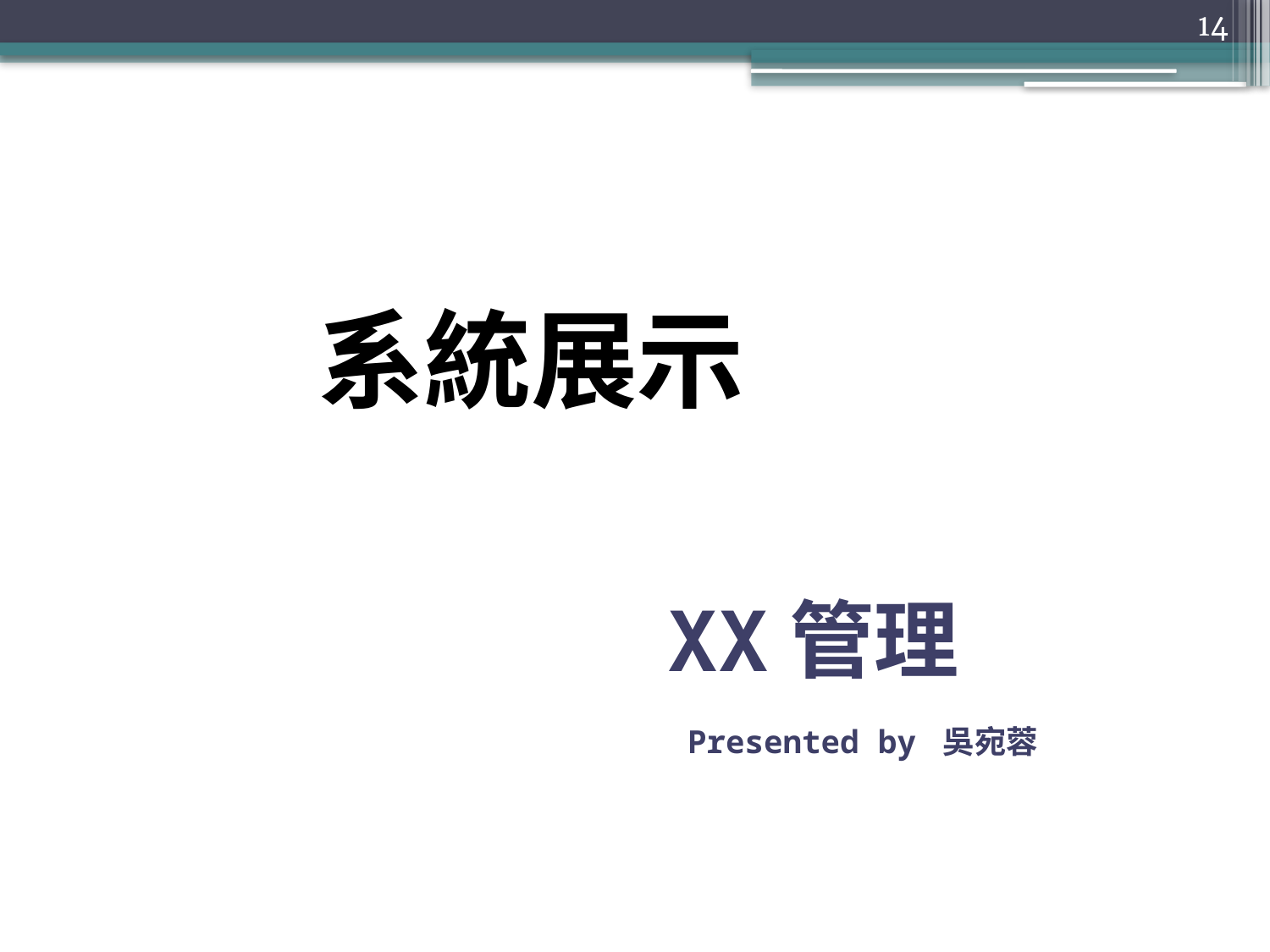

14
# 系統展示
XX管理
Presented by 吳宛蓉